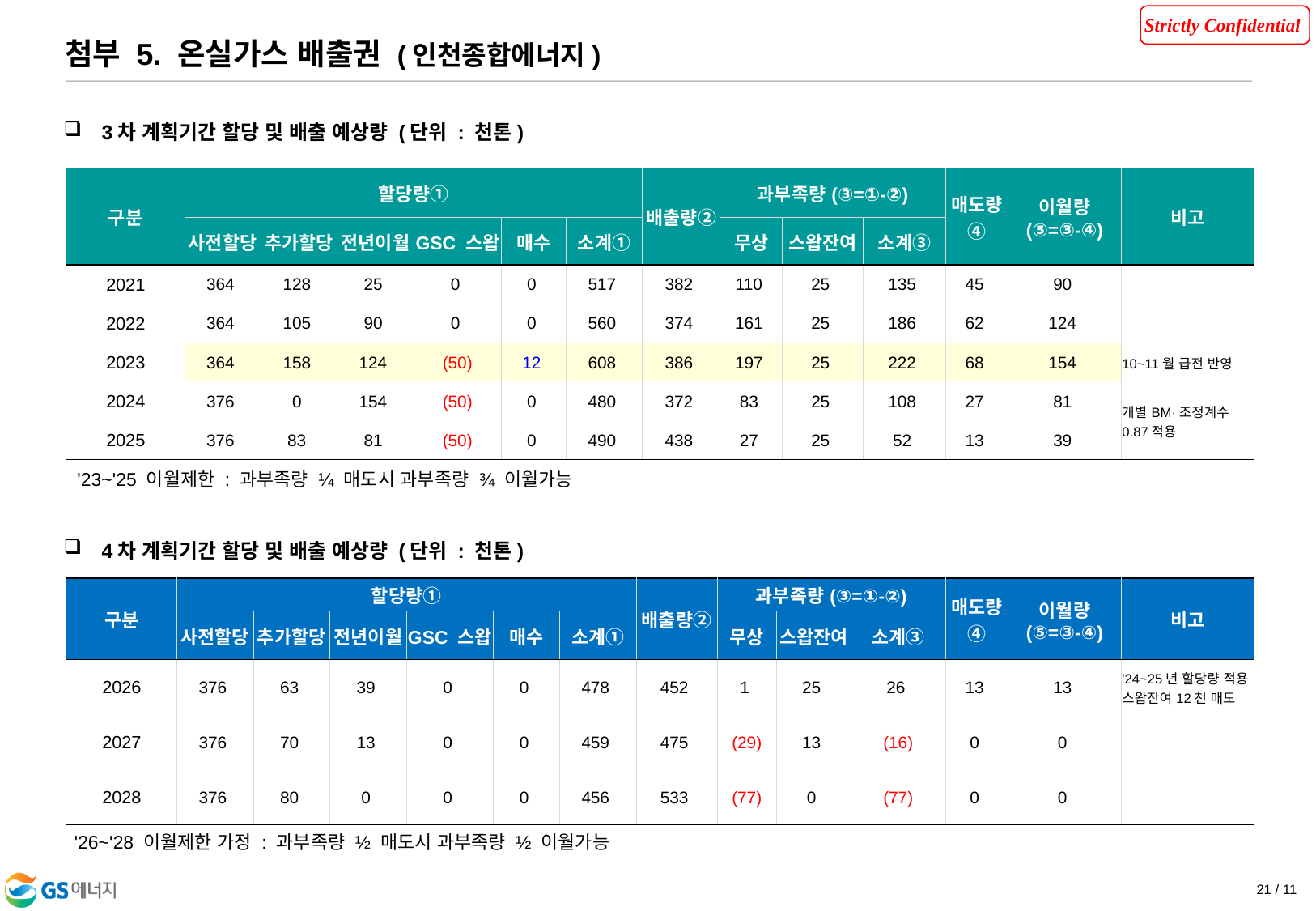

첨부 5. 온실가스 배출권 (인천종합에너지)
3차 계획기간 할당 및 배출 예상량 (단위 : 천톤)
| 구분 | 할당량① |  |  |  |  |  | 배출량② | 과부족량(③=①-②) |  |  | 매도량④ | 이월량 (⑤=③-④) | 비고 |
| --- | --- | --- | --- | --- | --- | --- | --- | --- | --- | --- | --- | --- | --- |
|  | 사전할당 | 추가할당 | 전년이월 | GSC 스왑 | 매수 | 소계① |  | 무상 | 스왑잔여 | 소계③ |  |  |  |
| 2021 | 364 | 128 | 25 | 0 | 0 | 517 | 382 | 110 | 25 | 135 | 45 | 90 |  |
| 2022 | 364 | 105 | 90 | 0 | 0 | 560 | 374 | 161 | 25 | 186 | 62 | 124 |  |
| 2023 | 364 | 158 | 124 | (50) | 12 | 608 | 386 | 197 | 25 | 222 | 68 | 154 | 10~11월 급전 반영 |
| 2024 | 376 | 0 | 154 | (50) | 0 | 480 | 372 | 83 | 25 | 108 | 27 | 81 | 개별BM·조정계수0.87적용 |
| 2025 | 376 | 83 | 81 | (50) | 0 | 490 | 438 | 27 | 25 | 52 | 13 | 39 |  |
'23~'25 이월제한 : 과부족량 ¼ 매도시 과부족량 ¾ 이월가능
4차 계획기간 할당 및 배출 예상량 (단위 : 천톤)
| 구분 | 할당량① |  |  |  |  |  | 배출량② | 과부족량(③=①-②) |  |  | 매도량④ | 이월량 (⑤=③-④) | 비고 |
| --- | --- | --- | --- | --- | --- | --- | --- | --- | --- | --- | --- | --- | --- |
|  | 사전할당 | 추가할당 | 전년이월 | GSC 스왑 | 매수 | 소계① |  | 무상 | 스왑잔여 | 소계③ |  |  |  |
| 2026 | 376 | 63 | 39 | 0 | 0 | 478 | 452 | 1 | 25 | 26 | 13 | 13 | '24~25년 할당량 적용 스왑잔여12천 매도 |
| 2027 | 376 | 70 | 13 | 0 | 0 | 459 | 475 | (29) | 13 | (16) | 0 | 0 |  |
| 2028 | 376 | 80 | 0 | 0 | 0 | 456 | 533 | (77) | 0 | (77) | 0 | 0 |  |
'26~'28 이월제한 가정 : 과부족량 ½ 매도시 과부족량 ½ 이월가능